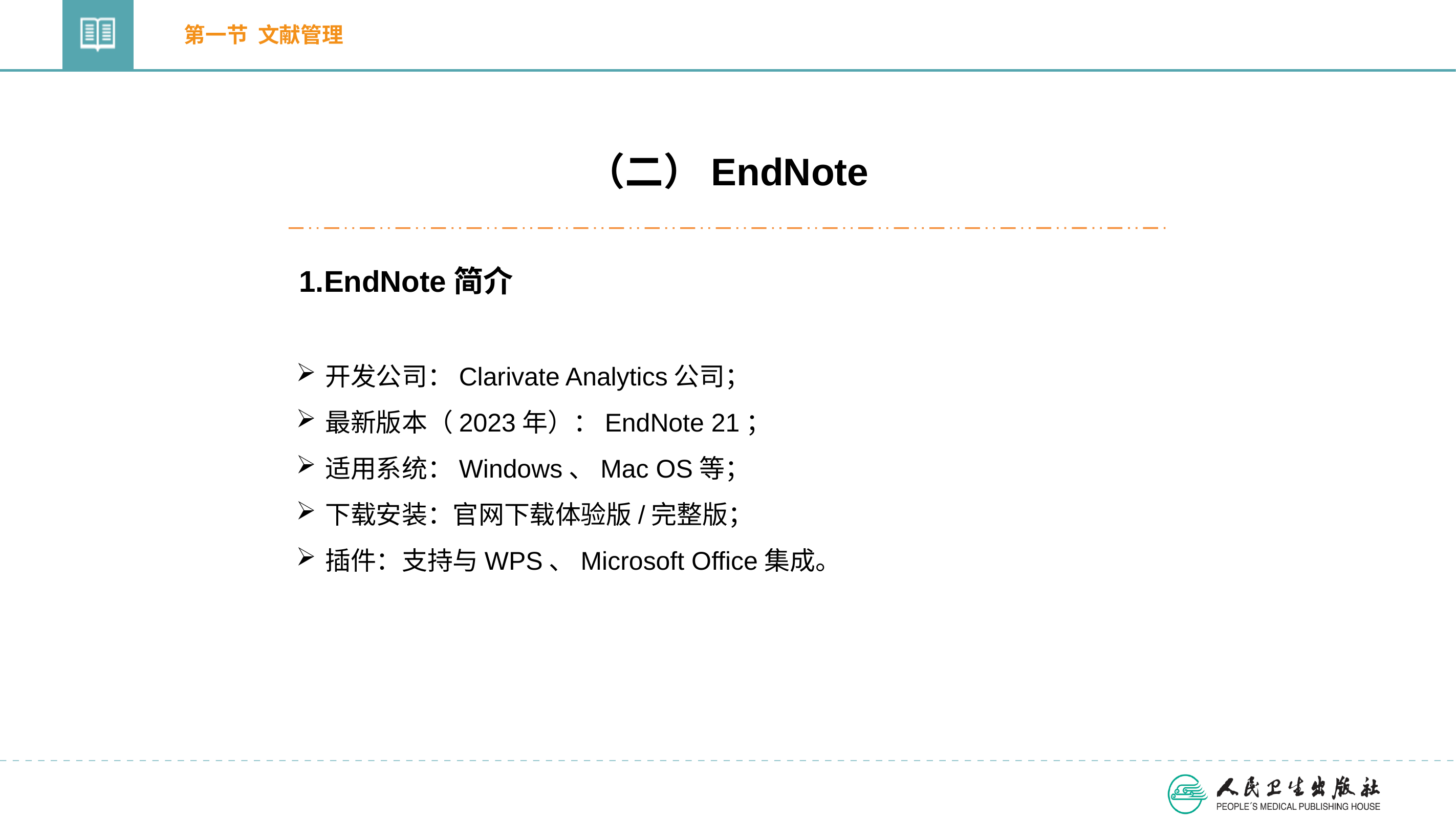

第一节  文献管理
（二）EndNote

1.EndNote简介
开发公司：Clarivate Analytics公司；
最新版本（2023年）：EndNote 21；
适用系统：Windows、Mac OS等；
下载安装：官网下载体验版/完整版；
插件：支持与WPS、Microsoft Office集成。